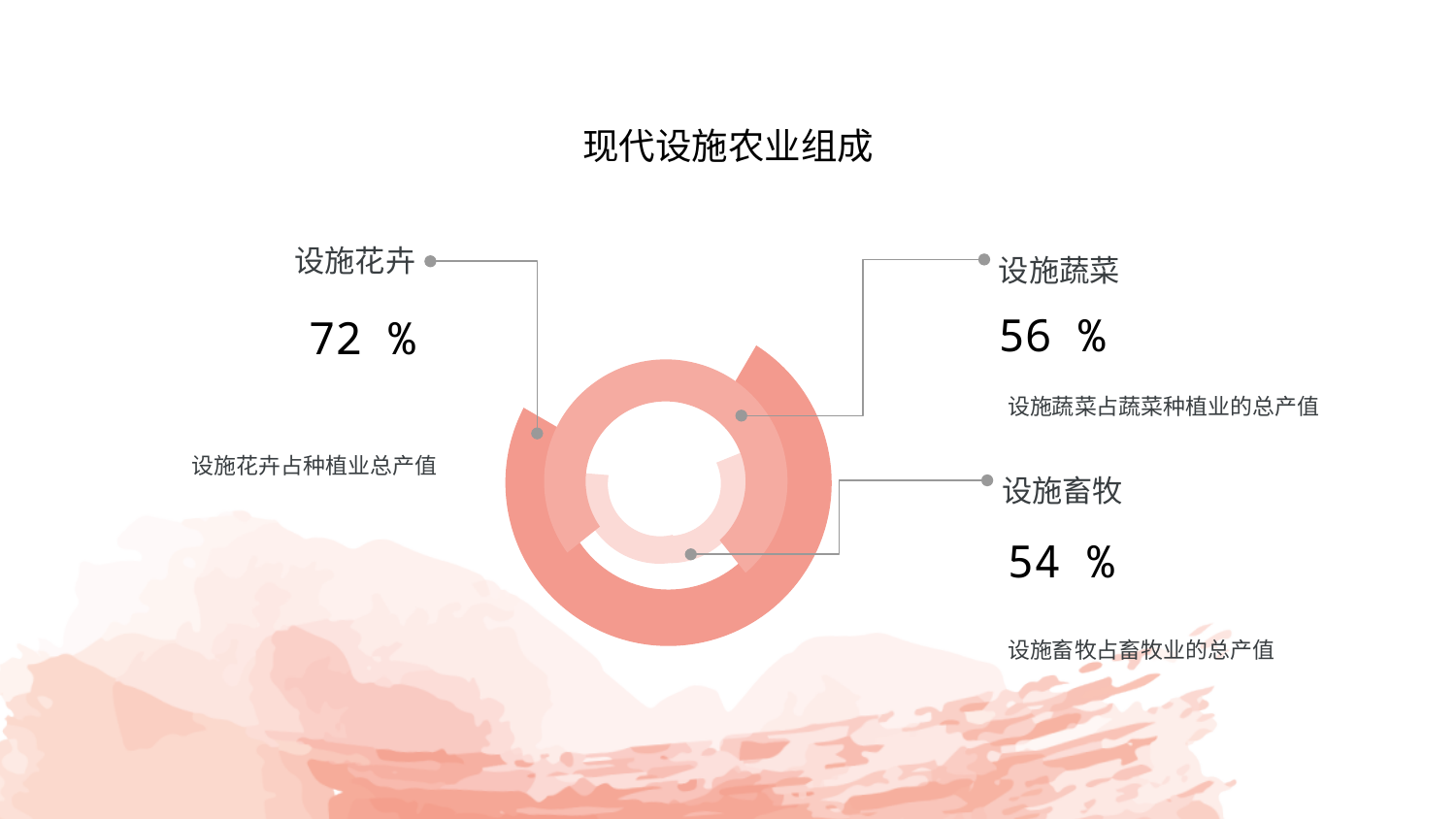

# 现代设施农业组成
设施花卉
设施蔬菜
56 %
72 %

设施蔬菜占蔬菜种植业的总产值
设施花卉占种植业总产值
设施畜牧

54 %
设施畜牧占畜牧业的总产值